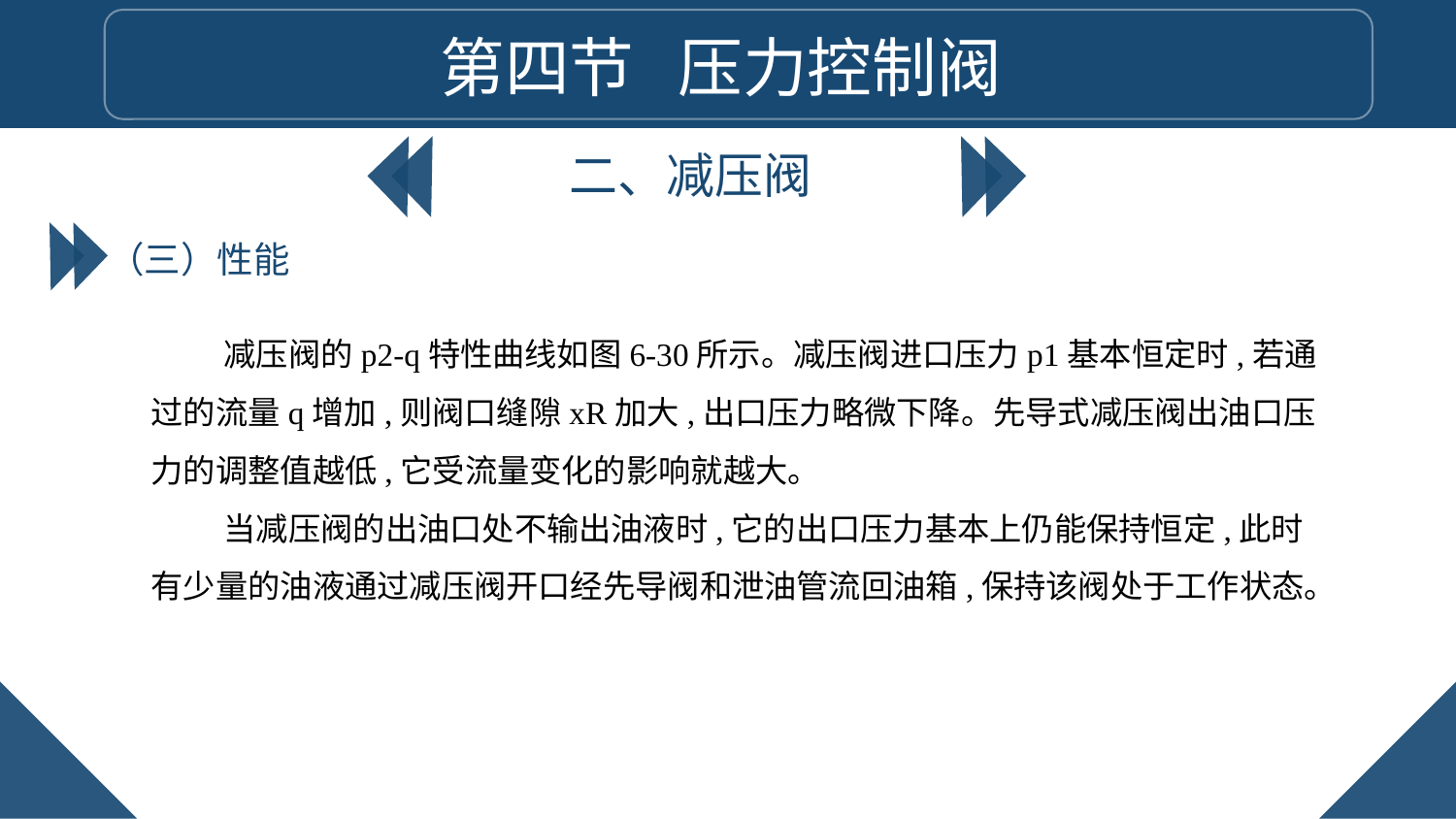

第四节   压力控制阀
二、减压阀

（三）性能

减压阀的p2-q特性曲线如图6-30所示。减压阀进口压力p1基本恒定时,若通过的流量q增加,则阀口缝隙xR加大,出口压力略微下降。先导式减压阀出油口压力的调整值越低,它受流量变化的影响就越大。
当减压阀的出油口处不输出油液时,它的出口压力基本上仍能保持恒定,此时有少量的油液通过减压阀开口经先导阀和泄油管流回油箱,保持该阀处于工作状态。